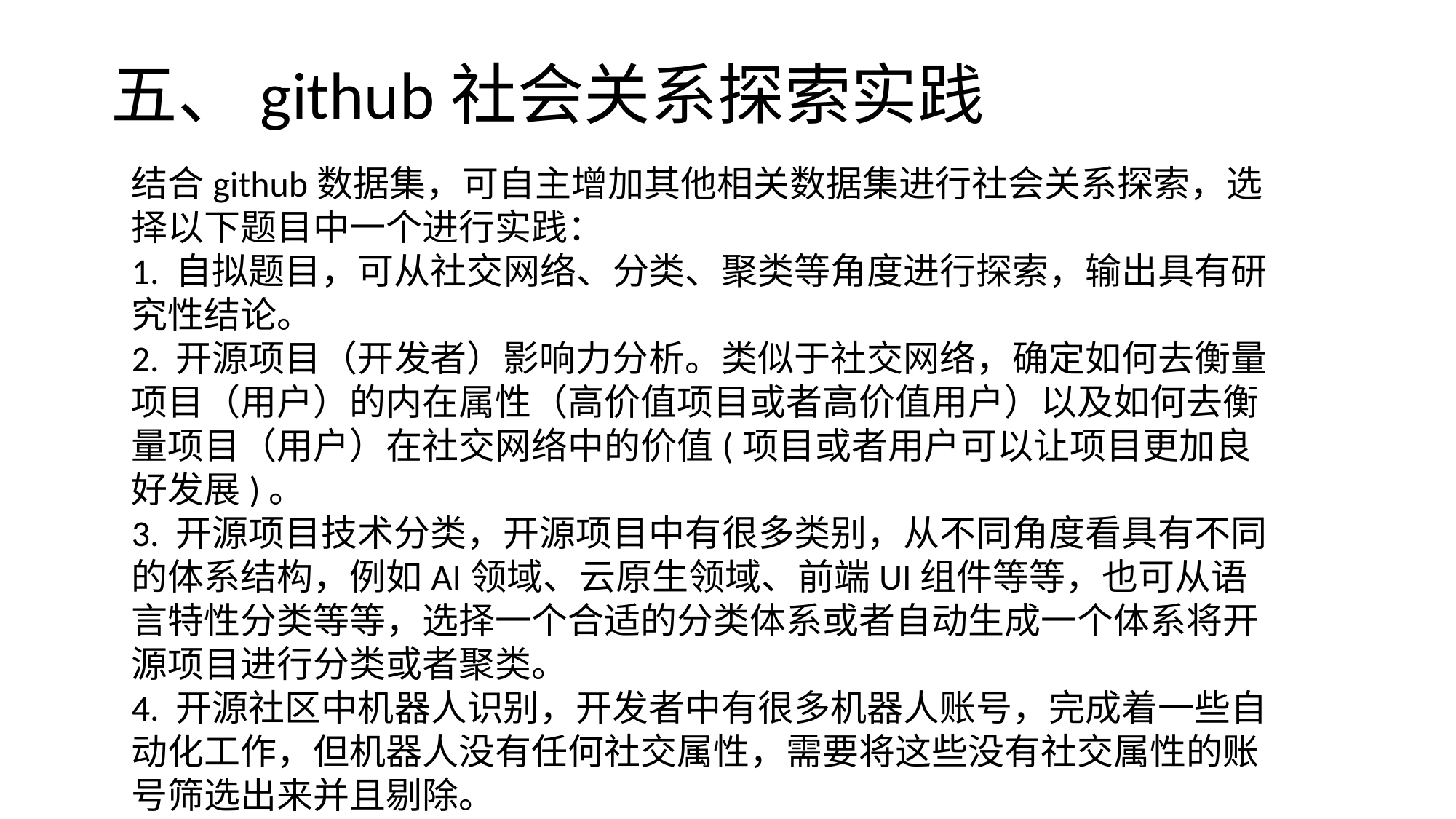

# 五、github社会关系探索实践
结合github数据集，可自主增加其他相关数据集进行社会关系探索，选择以下题目中一个进行实践：
1. 自拟题目，可从社交网络、分类、聚类等角度进行探索，输出具有研究性结论。
2. 开源项目（开发者）影响力分析。类似于社交网络，确定如何去衡量项目（用户）的内在属性（高价值项目或者高价值用户）以及如何去衡量项目（用户）在社交网络中的价值(项目或者用户可以让项目更加良好发展)。
3. 开源项目技术分类，开源项目中有很多类别，从不同角度看具有不同的体系结构，例如AI领域、云原生领域、前端UI组件等等，也可从语言特性分类等等，选择一个合适的分类体系或者自动生成一个体系将开源项目进行分类或者聚类。
4. 开源社区中机器人识别，开发者中有很多机器人账号，完成着一些自动化工作，但机器人没有任何社交属性，需要将这些没有社交属性的账号筛选出来并且剔除。